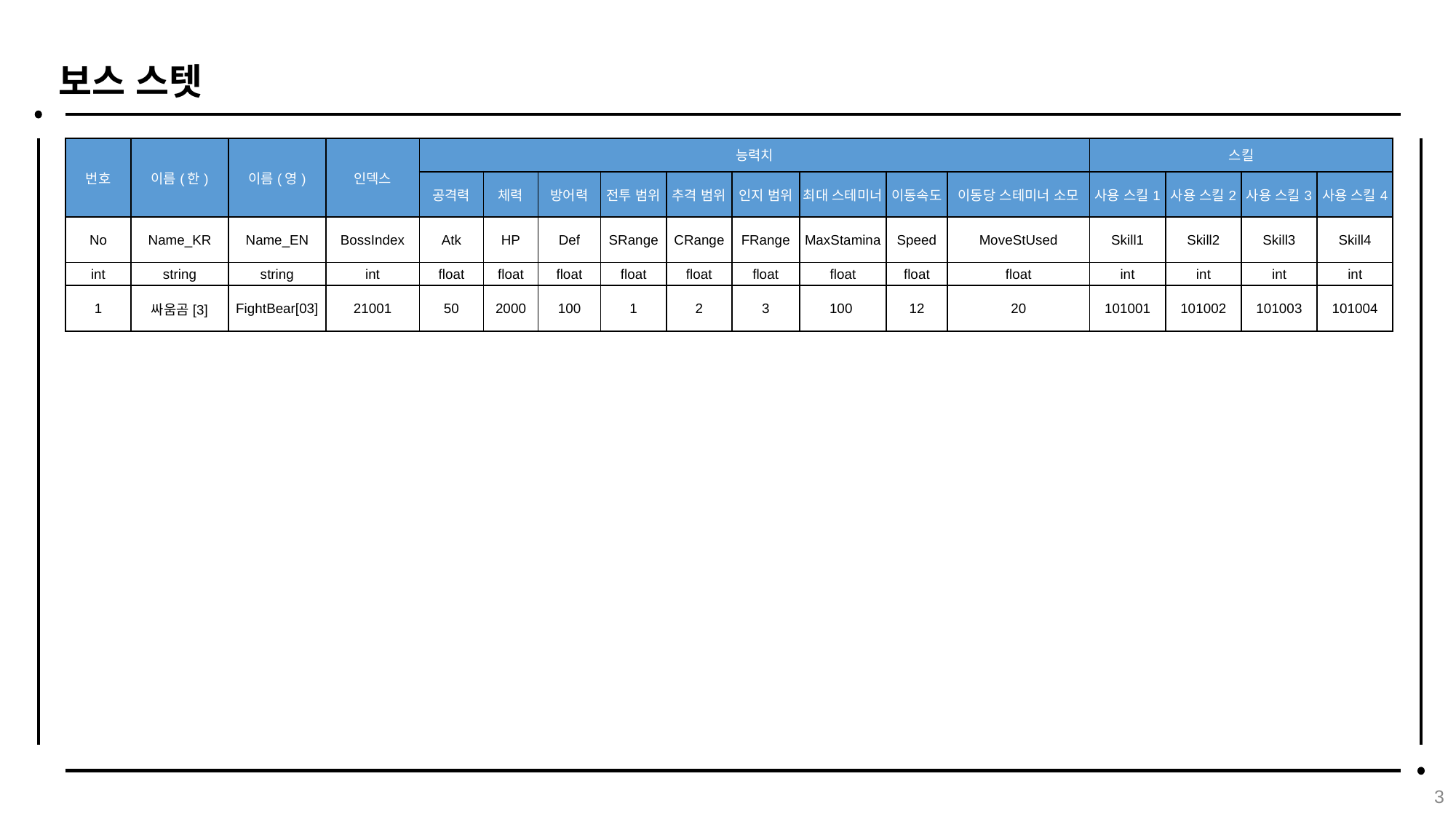

# 보스 스텟

| 번호 | 이름(한) | 이름(영) | 인덱스 | 능력치 |  |  |  |  |  |  |  |  | 스킬 |  |  |  |
| --- | --- | --- | --- | --- | --- | --- | --- | --- | --- | --- | --- | --- | --- | --- | --- | --- |
|  |  |  |  | 공격력 | 체력 | 방어력 | 전투 범위 | 추격 범위 | 인지 범위 | 최대 스테미너 | 이동속도 | 이동당 스테미너 소모 | 사용 스킬1 | 사용 스킬2 | 사용 스킬3 | 사용 스킬4 |
| No | Name\_KR | Name\_EN | BossIndex | Atk | HP | Def | SRange | CRange | FRange | MaxStamina | Speed | MoveStUsed | Skill1 | Skill2 | Skill3 | Skill4 |
| int | string | string | int | float | float | float | float | float | float | float | float | float | int | int | int | int |
| 1 | 싸움곰[3] | FightBear[03] | 21001 | 50 | 2000 | 100 | 1 | 2 | 3 | 100 | 12 | 20 | 101001 | 101002 | 101003 | 101004 |

3